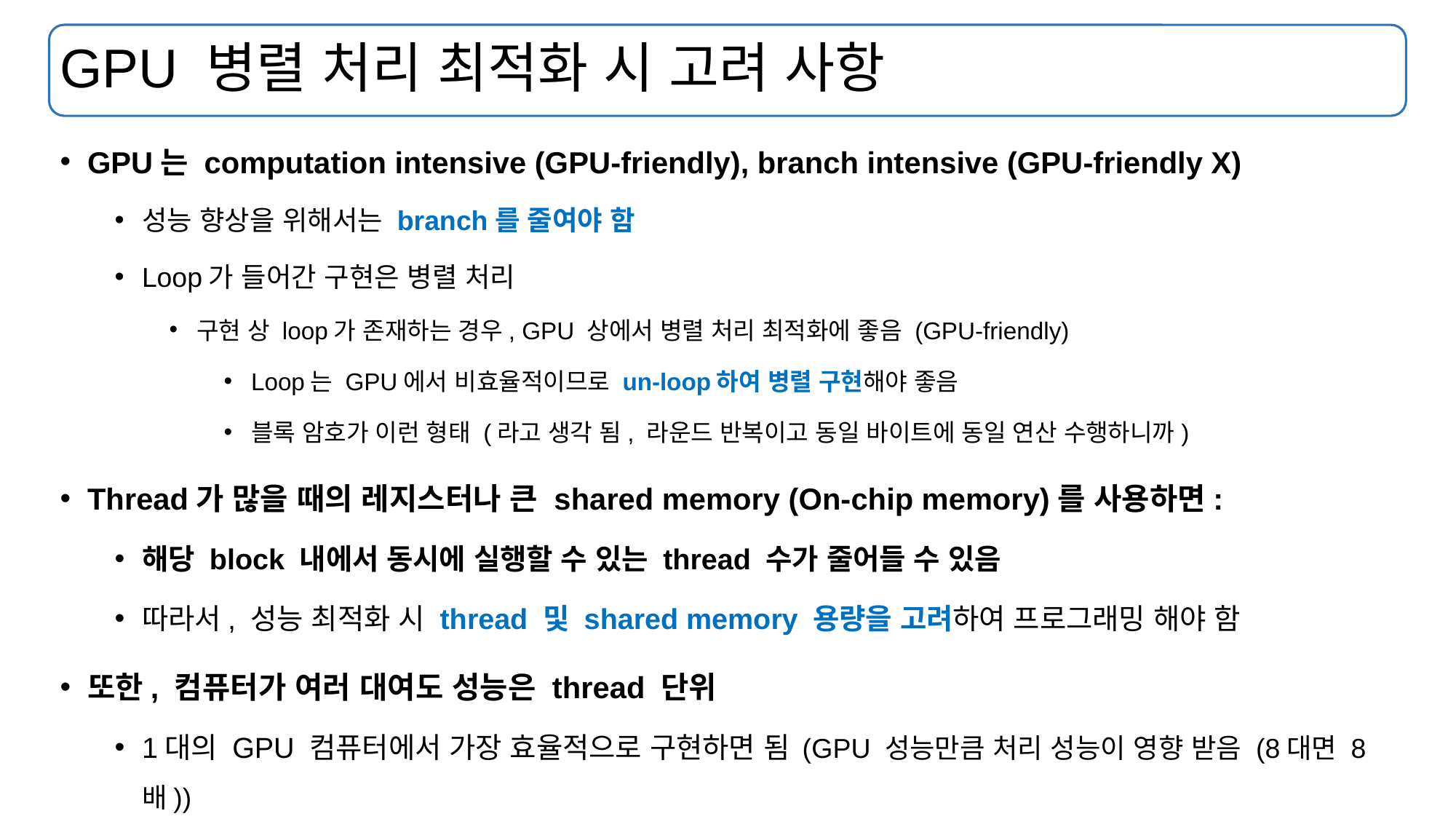

# GPU 병렬 처리 최적화 시 고려 사항
GPU는 computation intensive (GPU-friendly), branch intensive (GPU-friendly X)
성능 향상을 위해서는 branch를 줄여야 함
Loop가 들어간 구현은 병렬 처리
구현 상 loop가 존재하는 경우, GPU 상에서 병렬 처리 최적화에 좋음 (GPU-friendly)
Loop는 GPU에서 비효율적이므로 un-loop하여 병렬 구현해야 좋음
블록 암호가 이런 형태 (라고 생각 됨, 라운드 반복이고 동일 바이트에 동일 연산 수행하니까)
Thread가 많을 때의 레지스터나 큰 shared memory (On-chip memory)를 사용하면:
해당 block 내에서 동시에 실행할 수 있는 thread 수가 줄어들 수 있음
따라서, 성능 최적화 시 thread 및 shared memory 용량을 고려하여 프로그래밍 해야 함
또한, 컴퓨터가 여러 대여도 성능은 thread 단위
1대의 GPU 컴퓨터에서 가장 효율적으로 구현하면 됨 (GPU 성능만큼 처리 성능이 영향 받음 (8대면 8배))